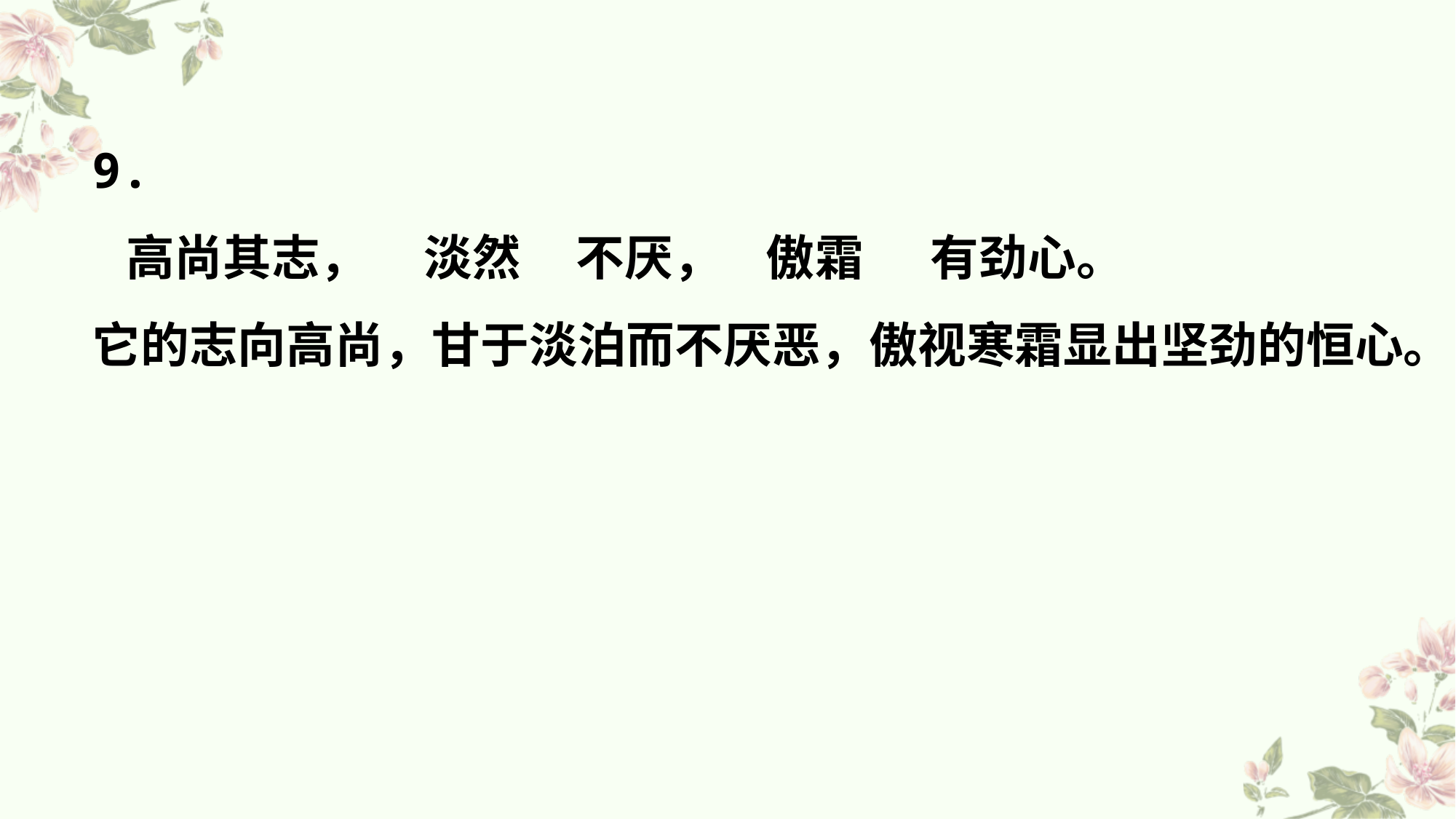

9.
  高尚其志，     淡然     不厌，    傲霜      有劲心。
它的志向高尚，甘于淡泊而不厌恶，傲视寒霜显出坚劲的恒心。